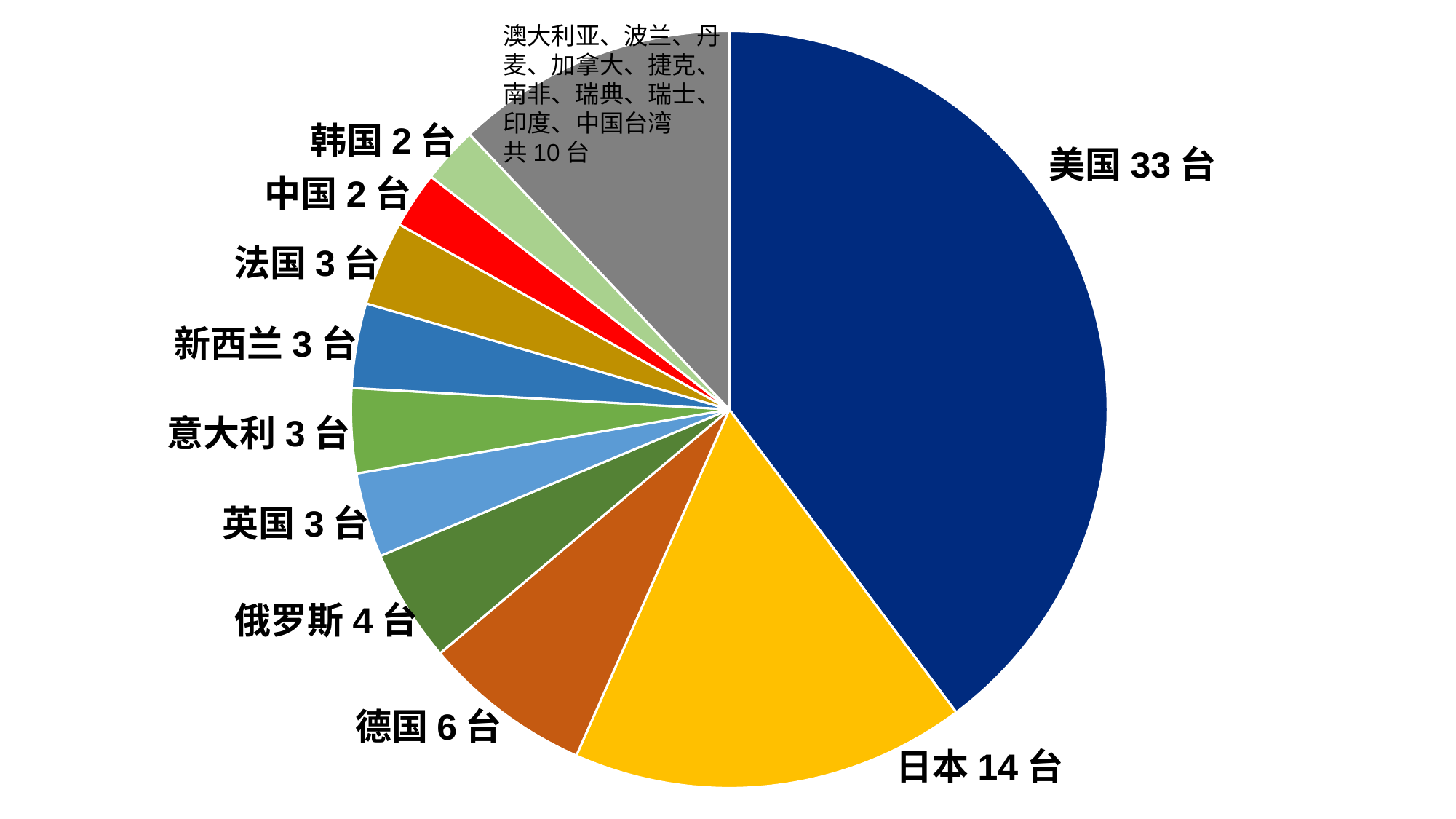

### Chart

| Category |  |
|---|---|
| 美国 | 33.0 |
| 日本 | 14.0 |
| 德国 | 6.0 |
| 俄罗斯 | 4.0 |
| 英国 | 3.0 |
| 意大利 | 3.0 |
| 新西兰 | 3.0 |
| 法国 | 3.0 |
| 中国 | 2.0 |
| 韩国 | 2.0 |
| 其他 | 10.0 |
澳大利亚、波兰、丹麦、加拿大、捷克、南非、瑞典、瑞士、印度、中国台湾
共10台
韩国2台
美国33台
中国2台
法国3台
新西兰3台
意大利3台
英国3台
俄罗斯4台
德国6台
日本14台